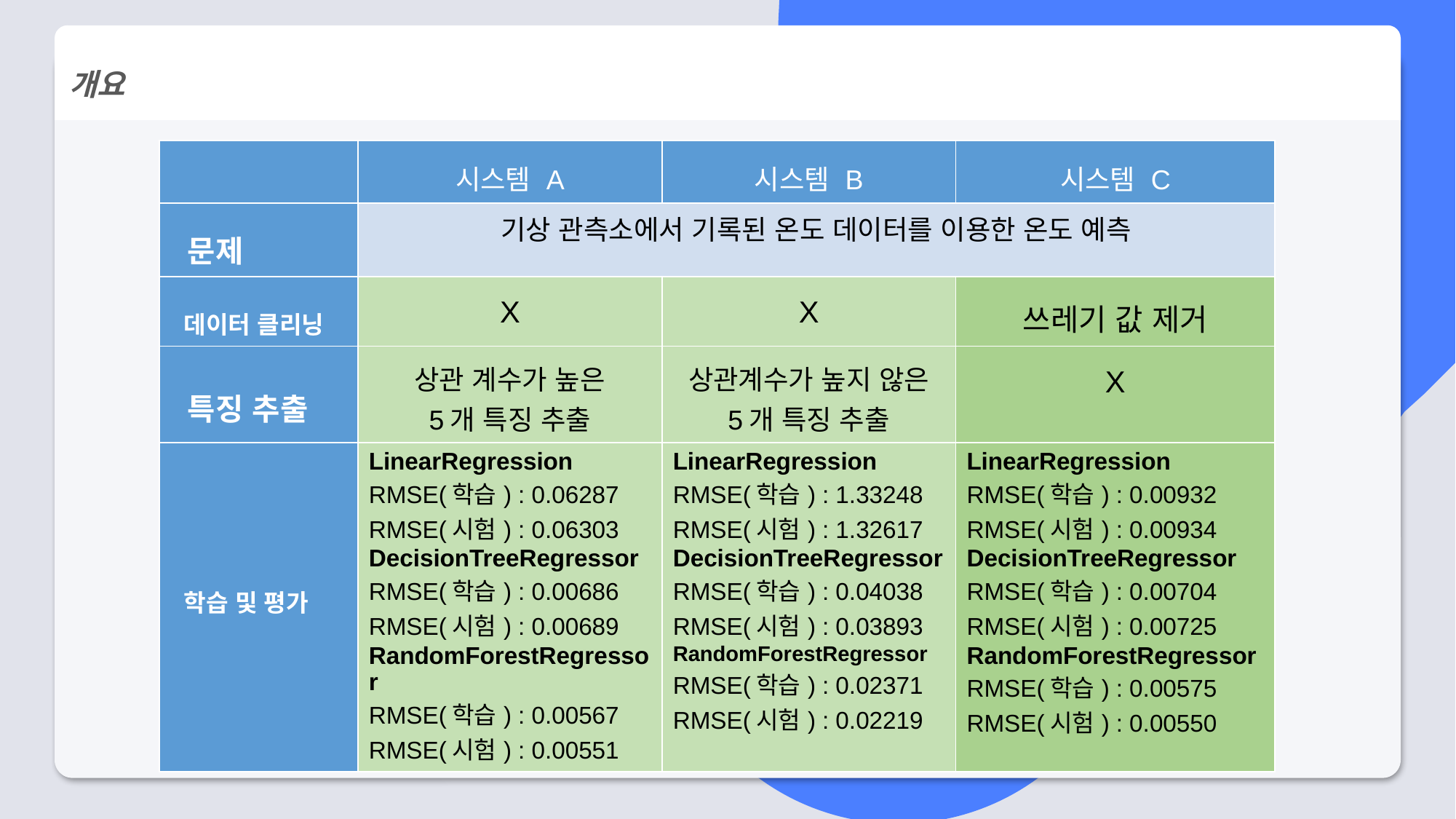

개요

|  | 시스템 A | 시스템 B | 시스템 C |
| --- | --- | --- | --- |
| 문제 | 기상 관측소에서 기록된 온도 데이터를 이용한 온도 예측 |  |  |
| 데이터 클리닝 | X | X | 쓰레기 값 제거 |
| 특징 추출 | 상관 계수가 높은 5개 특징 추출 | 상관계수가 높지 않은 5개 특징 추출 | X |
| 학습 및 평가 | LinearRegression RMSE(학습) : 0.06287 RMSE(시험) : 0.06303 DecisionTreeRegressor RMSE(학습) : 0.00686 RMSE(시험) : 0.00689 RandomForestRegressor RMSE(학습) : 0.00567 RMSE(시험) : 0.00551 | LinearRegression RMSE(학습) : 1.33248 RMSE(시험) : 1.32617 DecisionTreeRegressor RMSE(학습) : 0.04038 RMSE(시험) : 0.03893 RandomForestRegressor RMSE(학습) : 0.02371 RMSE(시험) : 0.02219 | LinearRegression RMSE(학습) : 0.00932 RMSE(시험) : 0.00934 DecisionTreeRegressor RMSE(학습) : 0.00704 RMSE(시험) : 0.00725 RandomForestRegressor RMSE(학습) : 0.00575 RMSE(시험) : 0.00550 |